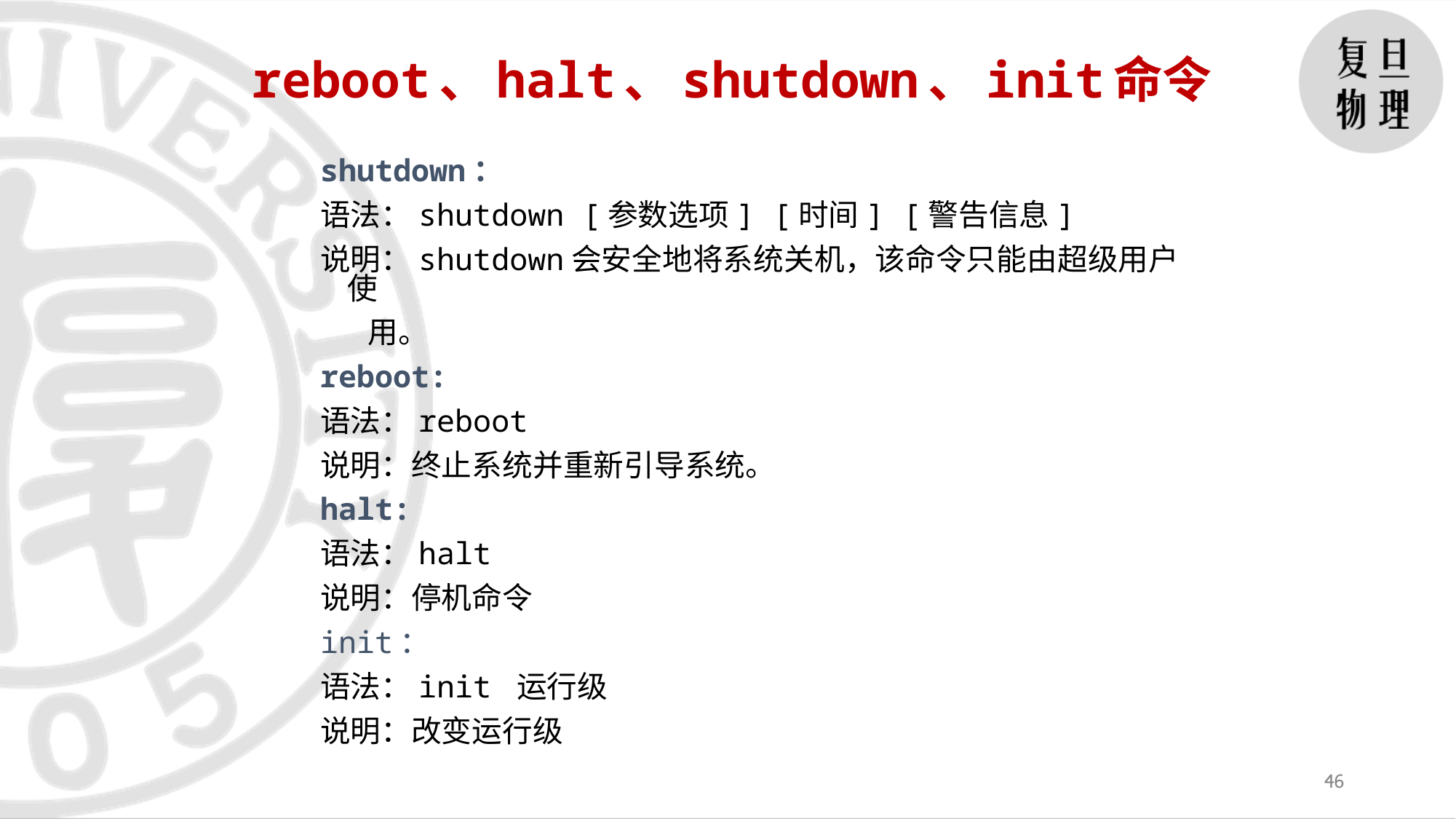

reboot、halt、shutdown、init命令
shutdown：
语法：shutdown [参数选项] [时间] [警告信息]
说明：shutdown会安全地将系统关机，该命令只能由超级用户使
      用。
reboot:
语法：reboot
说明：终止系统并重新引导系统。
halt:
语法：halt
说明：停机命令
init：
语法：init 运行级
说明：改变运行级
46